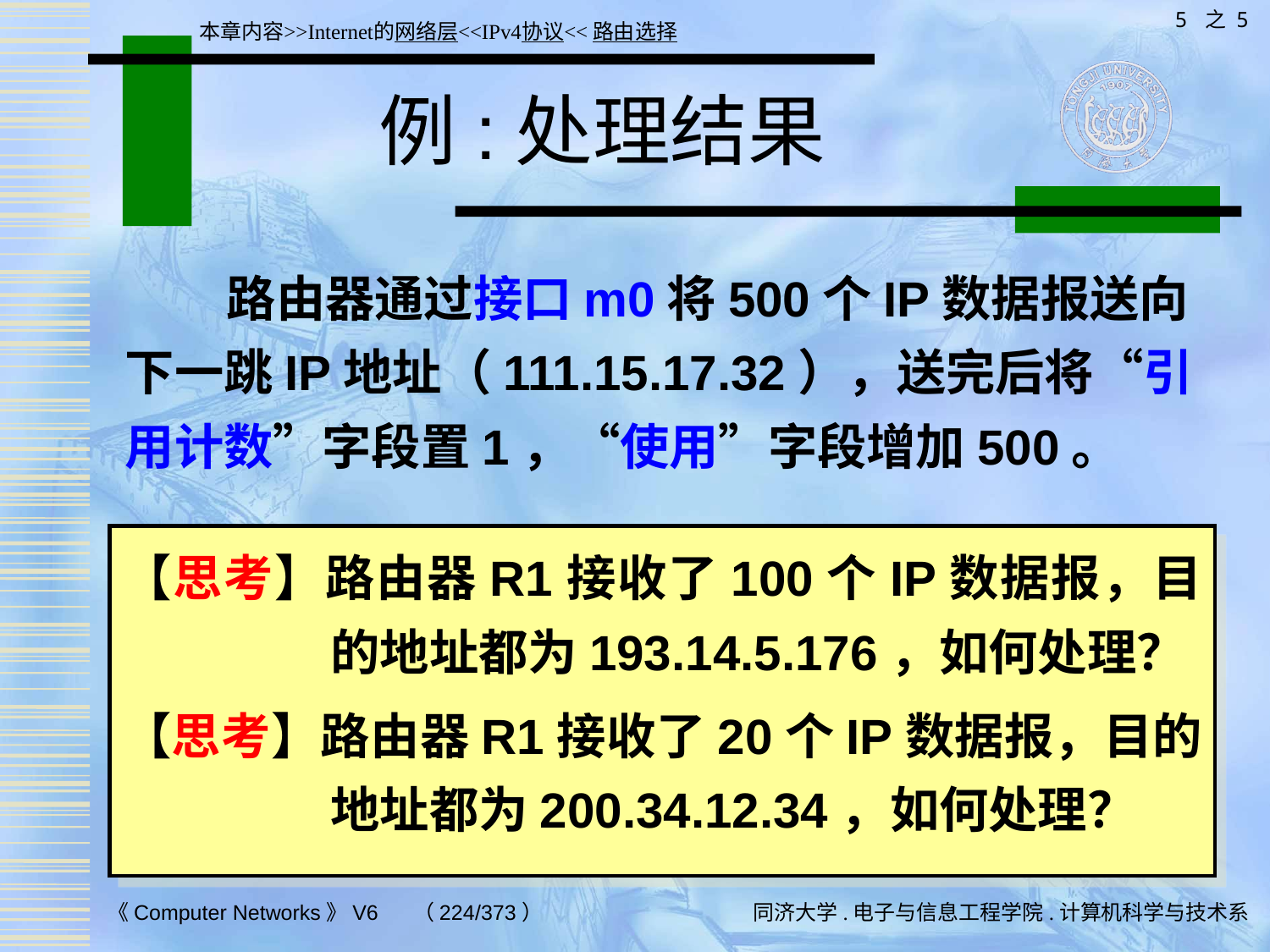

5 之 5
本章内容>>Internet的网络层<<IPv4协议<<路由选择
# 例:处理结果
        路由器通过接口m0将500个IP数据报送向下一跳IP地址（111.15.17.32），送完后将“引用计数”字段置1，“使用”字段增加500。
【思考】路由器R1接收了100个IP数据报，目的地址都为193.14.5.176，如何处理？
【思考】路由器R1接收了20个IP数据报，目的地址都为200.34.12.34，如何处理？